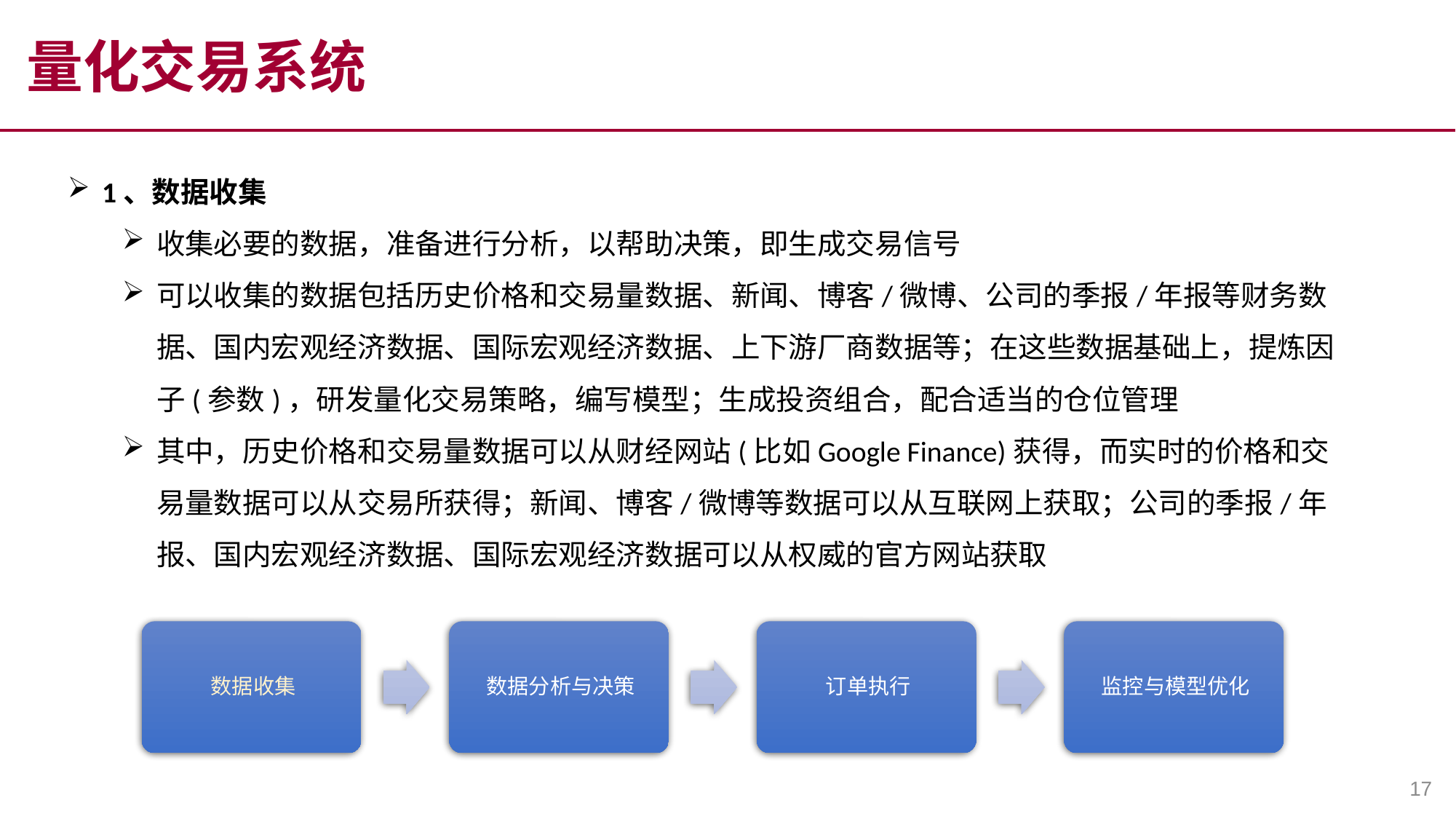

量化交易系统
1、数据收集
收集必要的数据，准备进行分析，以帮助决策，即生成交易信号
可以收集的数据包括历史价格和交易量数据、新闻、博客/微博、公司的季报/年报等财务数据、国内宏观经济数据、国际宏观经济数据、上下游厂商数据等；在这些数据基础上，提炼因子(参数)，研发量化交易策略，编写模型；生成投资组合，配合适当的仓位管理
其中，历史价格和交易量数据可以从财经网站(比如Google Finance)获得，而实时的价格和交易量数据可以从交易所获得；新闻、博客/微博等数据可以从互联网上获取；公司的季报/年报、国内宏观经济数据、国际宏观经济数据可以从权威的官方网站获取
数据收集

数据分析与决策

订单执行

监控与模型优化
17